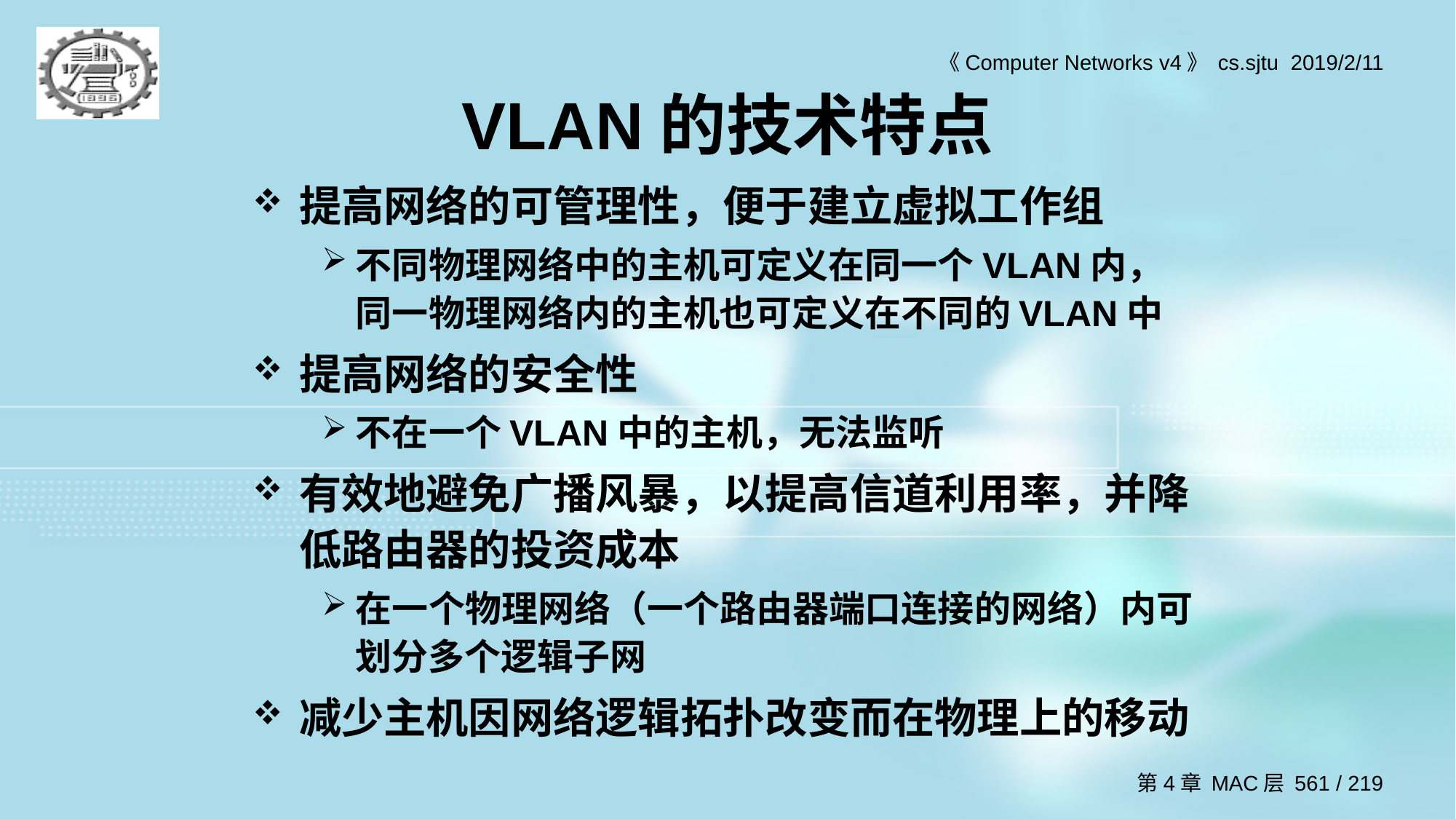

# VLAN的技术特点
提高网络的可管理性，便于建立虚拟工作组
不同物理网络中的主机可定义在同一个VLAN内，  同一物理网络内的主机也可定义在不同的VLAN中
提高网络的安全性
不在一个VLAN中的主机，无法监听
有效地避免广播风暴，以提高信道利用率，并降低路由器的投资成本
在一个物理网络（一个路由器端口连接的网络）内可划分多个逻辑子网
减少主机因网络逻辑拓扑改变而在物理上的移动